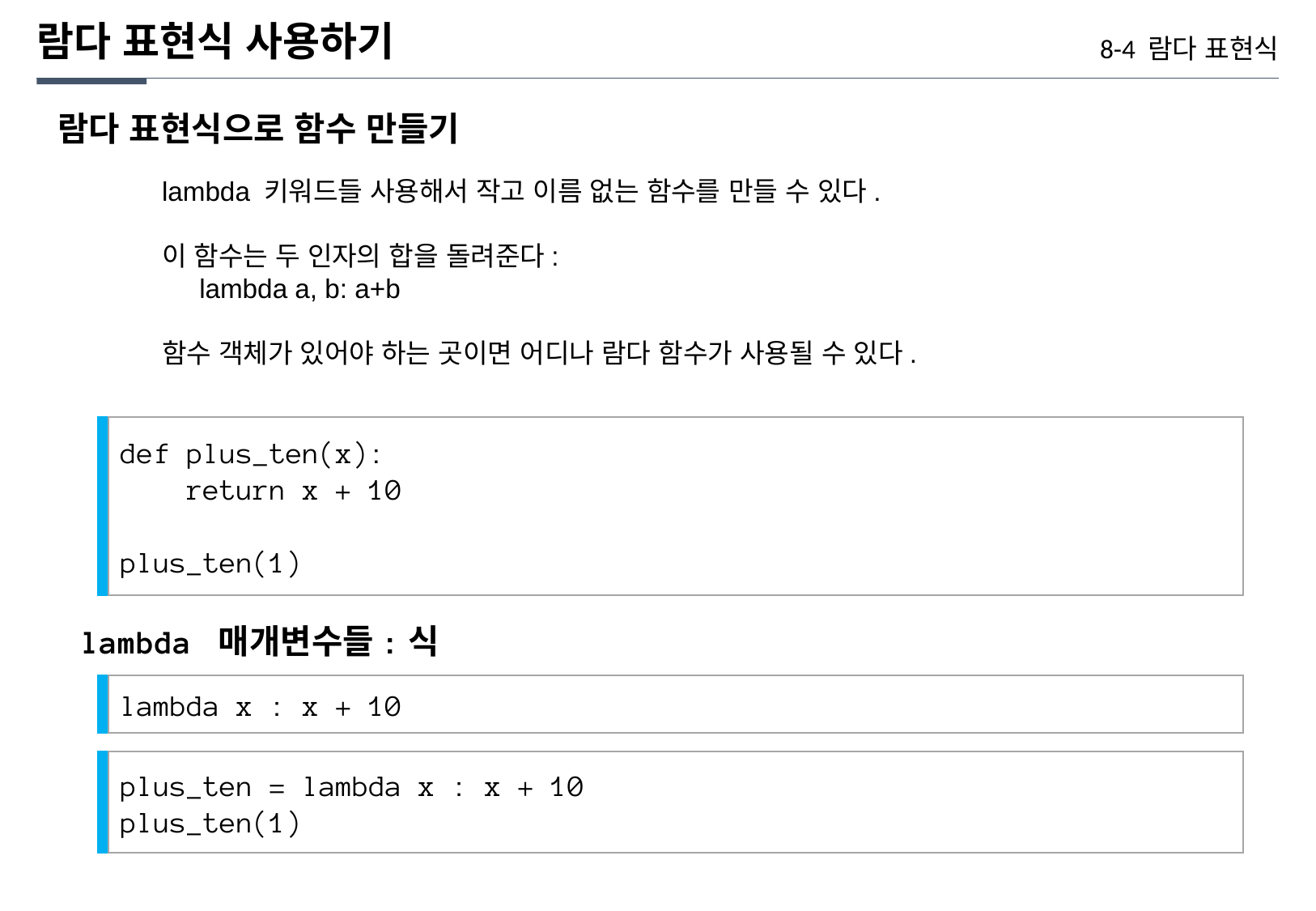

람다 표현식 사용하기
8-4 람다 표현식
람다 표현식으로 함수 만들기
lambda 키워드들 사용해서 작고 이름 없는 함수를 만들 수 있다.

이 함수는 두 인자의 합을 돌려준다:
     lambda a, b: a+b

함수 객체가 있어야 하는 곳이면 어디나 람다 함수가 사용될 수 있다.

def plus_ten(x):
    return x + 10

plus_ten(1)
lambda 매개변수들:식

lambda x : x + 10

plus_ten = lambda x : x + 10
plus_ten(1)